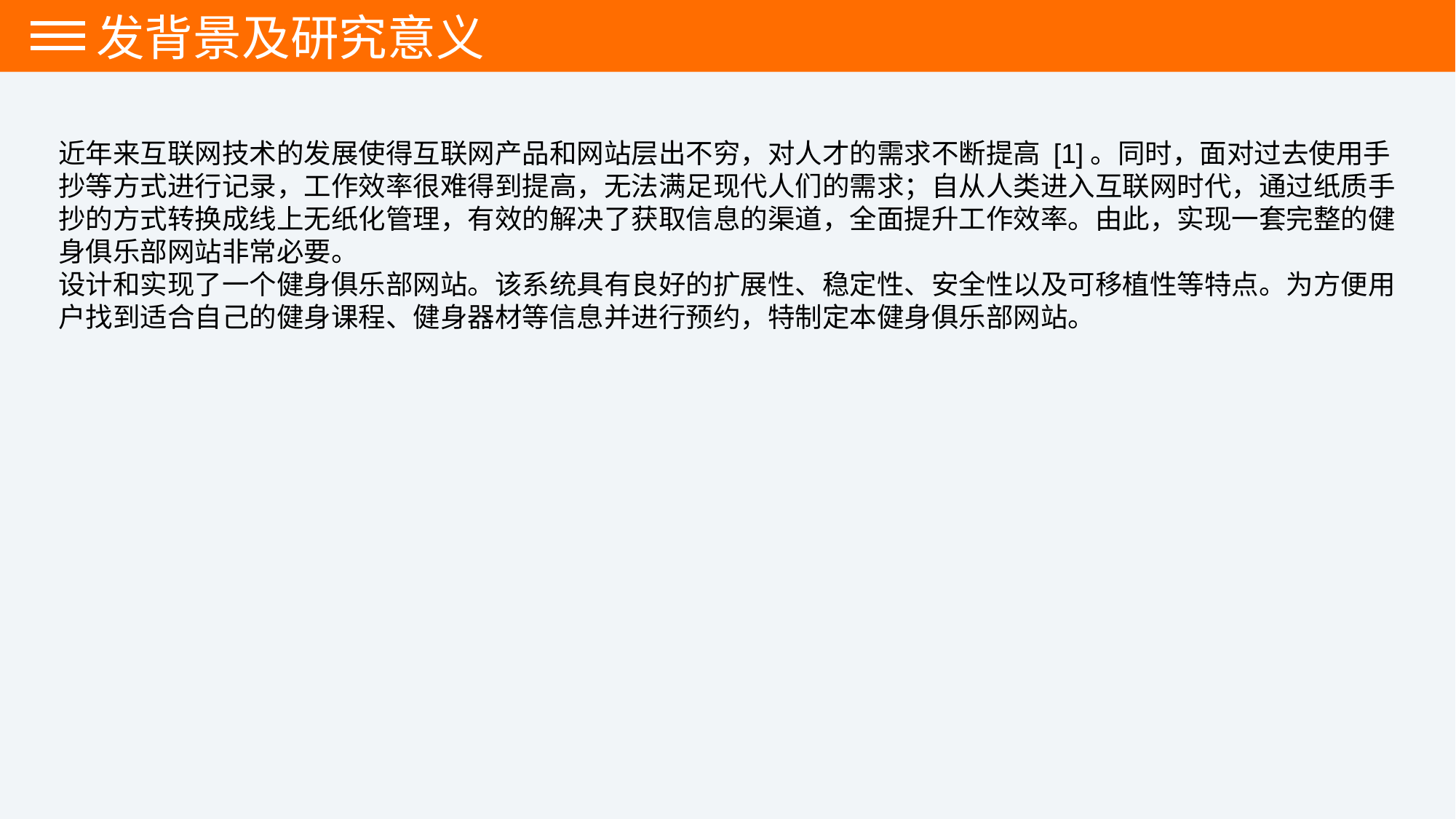

发背景及研究意义
近年来互联网技术的发展使得互联网产品和网站层出不穷，对人才的需求不断提高 [1]。同时，面对过去使用手抄等方式进行记录，工作效率很难得到提高，无法满足现代人们的需求；自从人类进入互联网时代，通过纸质手抄的方式转换成线上无纸化管理，有效的解决了获取信息的渠道，全面提升工作效率。由此，实现一套完整的健身俱乐部网站非常必要。
设计和实现了一个健身俱乐部网站。该系统具有良好的扩展性、稳定性、安全性以及可移植性等特点。为方便用户找到适合自己的健身课程、健身器材等信息并进行预约，特制定本健身俱乐部网站。